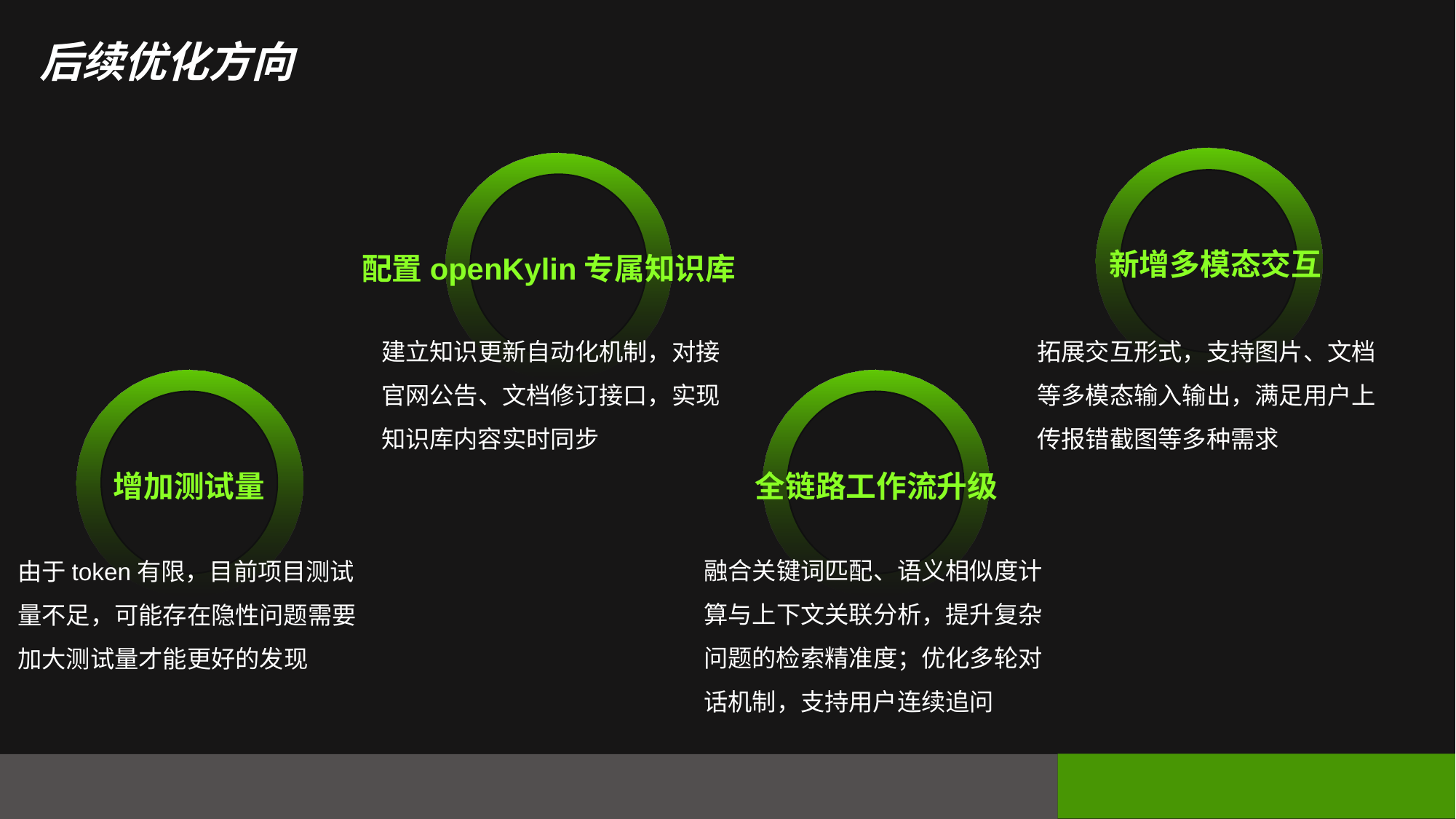

后续优化方向

 新增多模态交互
拓展交互形式，支持图片、文档等多模态输入输出，满足用户上传报错截图等多种需求

配置openKylin专属知识库
建立知识更新自动化机制，对接官网公告、文档修订接口，实现知识库内容实时同步

全链路工作流升级
融合关键词匹配、语义相似度计算与上下文关联分析，提升复杂问题的检索精准度；优化多轮对话机制，支持用户连续追问

增加测试量
由于token有限，目前项目测试量不足，可能存在隐性问题需要加大测试量才能更好的发现
21